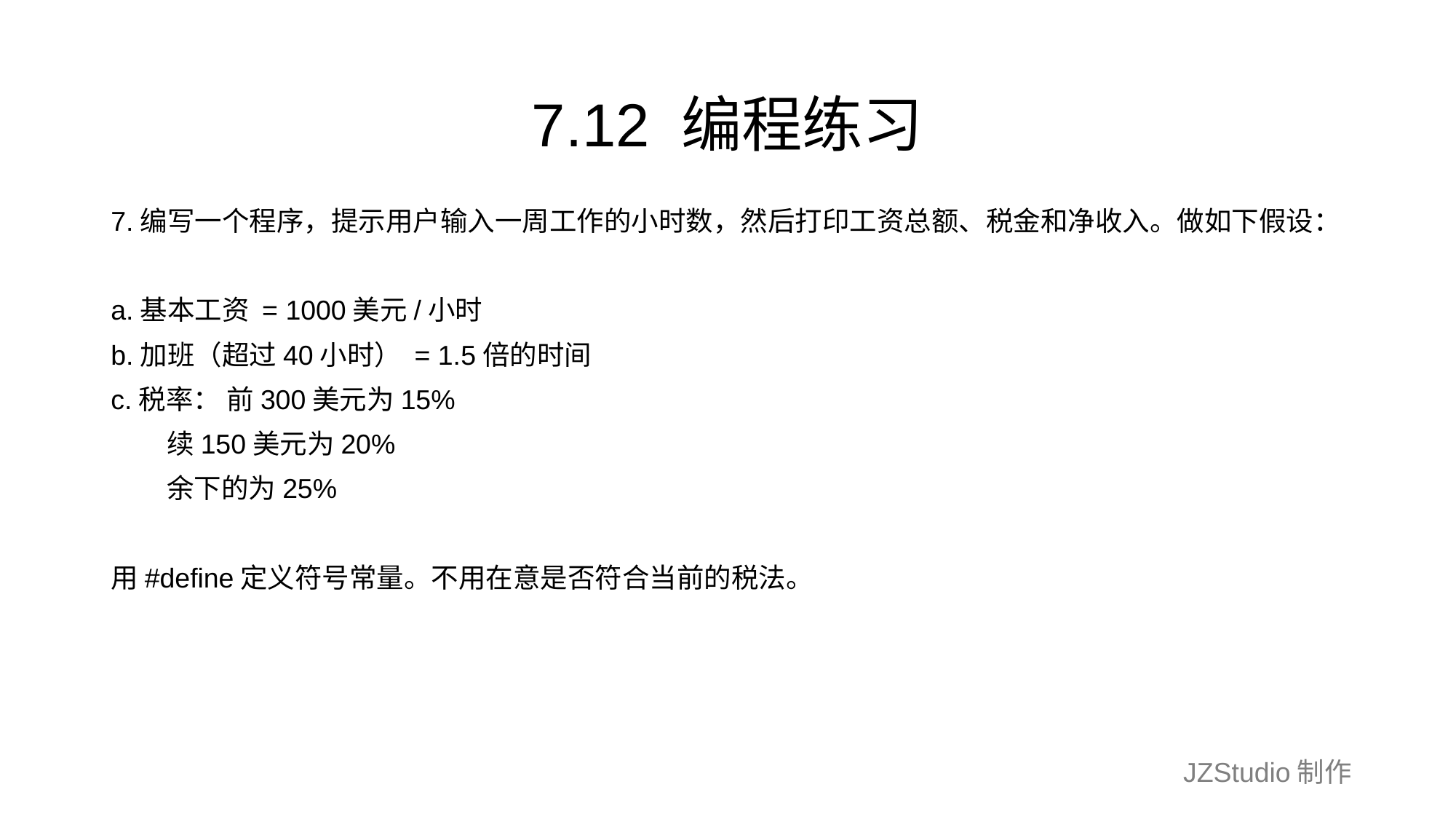

# 7.12 编程练习
7.编写一个程序，提示用户输入一周工作的小时数，然后打印工资总额、税金和净收入。做如下假设：

a.基本工资 = 1000美元/小时
b.加班（超过40小时） = 1.5倍的时间
c.税率： 前300美元为15%
        续150美元为20%
        余下的为25%

用#define定义符号常量。不用在意是否符合当前的税法。